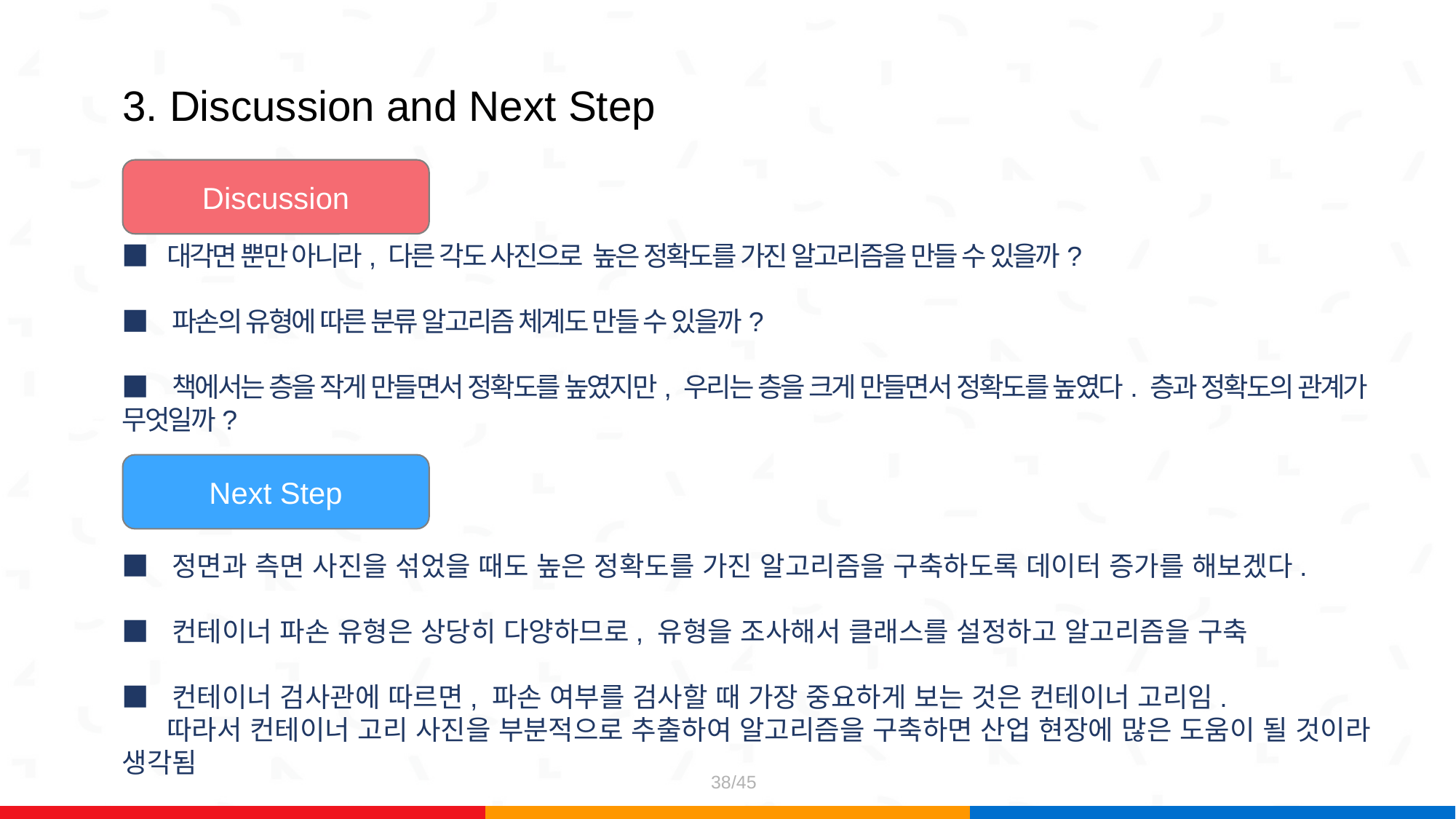

3. Discussion and Next Step
Discussion

■  대각면 뿐만 아니라, 다른 각도 사진으로  높은 정확도를 가진 알고리즘을 만들 수 있을까?

■   파손의 유형에 따른 분류 알고리즘 체계도 만들 수 있을까?

■   책에서는 층을 작게 만들면서 정확도를 높였지만, 우리는 층을 크게 만들면서 정확도를 높였다. 층과 정확도의 관계가 무엇일까?
Next Step

■   정면과 측면 사진을 섞었을 때도 높은 정확도를 가진 알고리즘을 구축하도록 데이터 증가를 해보겠다.

■   컨테이너 파손 유형은 상당히 다양하므로, 유형을 조사해서 클래스를 설정하고 알고리즘을 구축

■   컨테이너 검사관에 따르면, 파손 여부를 검사할 때 가장 중요하게 보는 것은 컨테이너 고리임.
     따라서 컨테이너 고리 사진을 부분적으로 추출하여 알고리즘을 구축하면 산업 현장에 많은 도움이 될 것이라 생각됨
38/45